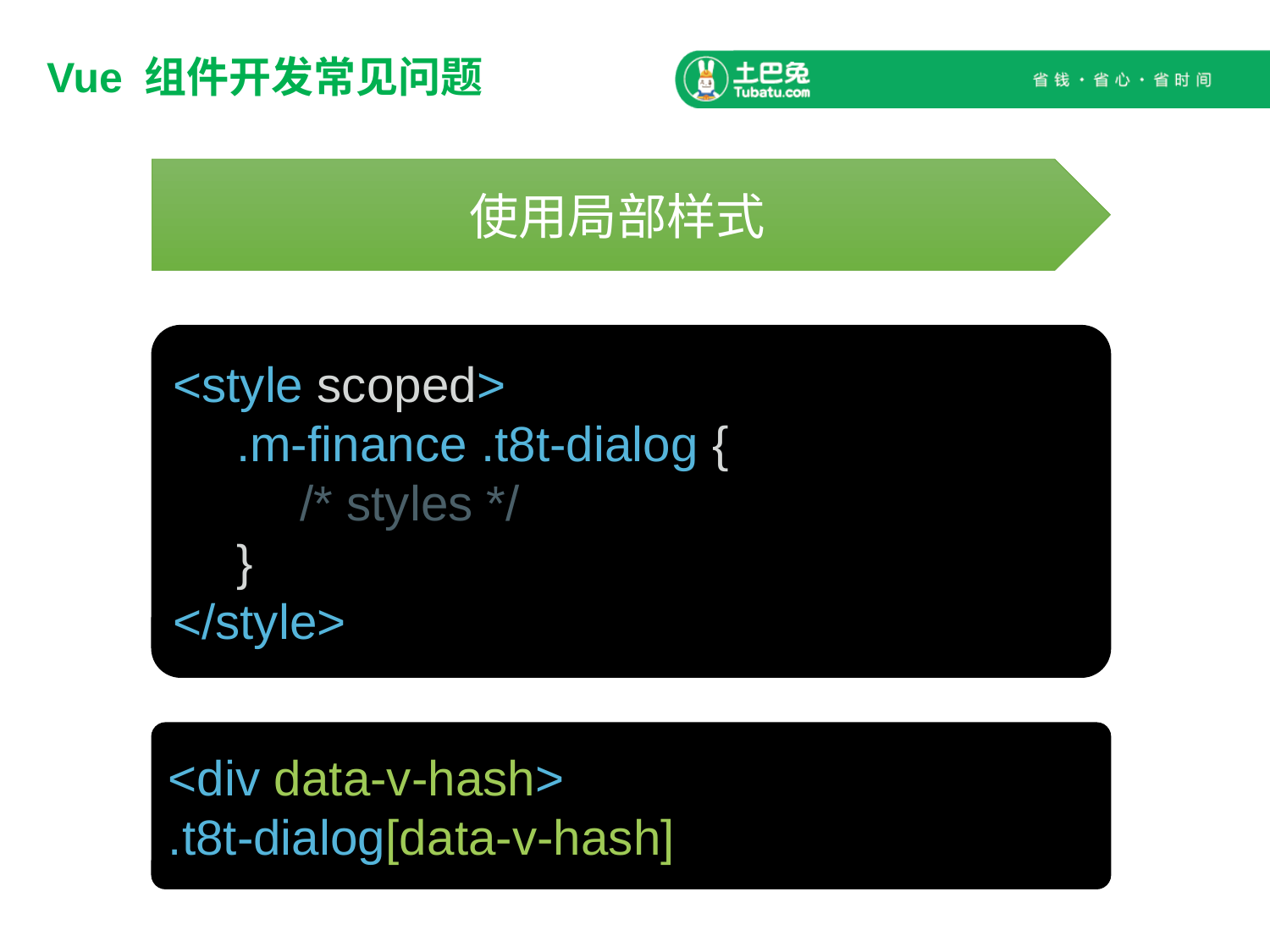

# Vue 组件开发常见问题
使用局部样式

<style scoped>
.m-finance .t8t-dialog {
/* styles */
}
</style>
<div data-v-hash>
.t8t-dialog[data-v-hash]